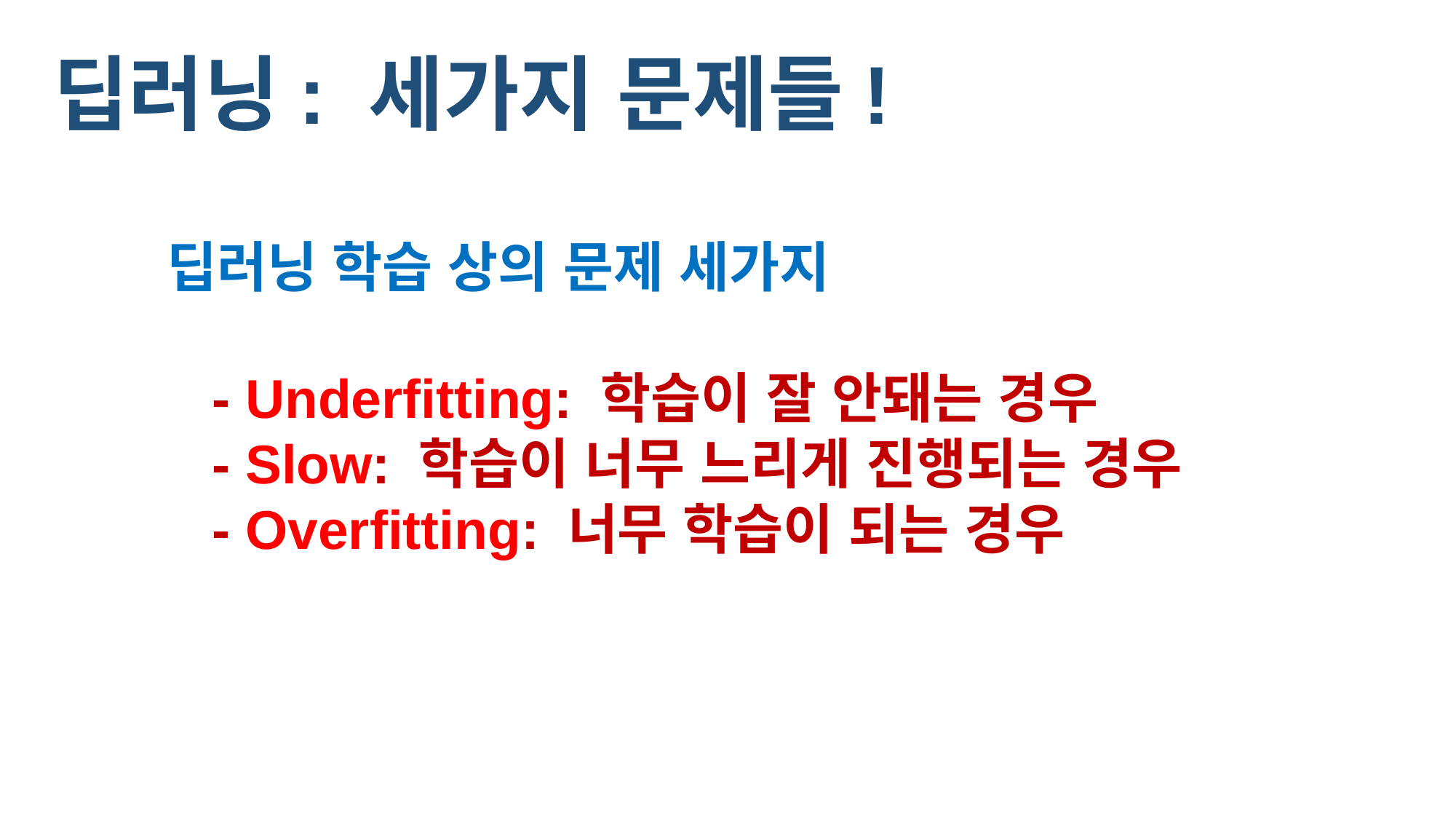

딥러닝: 세가지 문제들!
딥러닝 학습 상의 문제 세가지

   - Underfitting: 학습이 잘 안돼는 경우
   - Slow: 학습이 너무 느리게 진행되는 경우
   - Overfitting: 너무 학습이 되는 경우